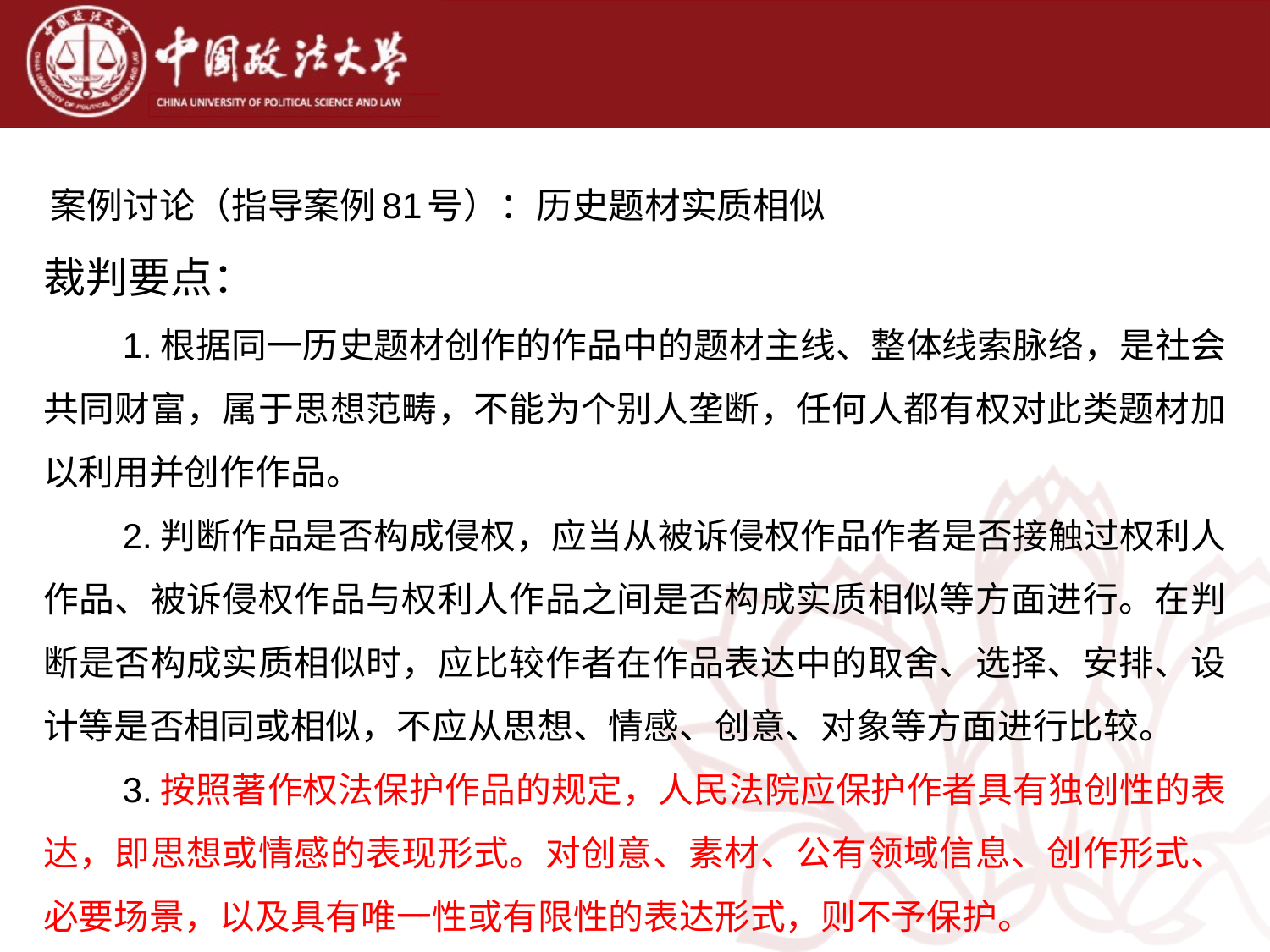

# 案例讨论（指导案例81号）：历史题材实质相似
裁判要点：
　　1.根据同一历史题材创作的作品中的题材主线、整体线索脉络，是社会共同财富，属于思想范畴，不能为个别人垄断，任何人都有权对此类题材加以利用并创作作品。
　　2.判断作品是否构成侵权，应当从被诉侵权作品作者是否接触过权利人作品、被诉侵权作品与权利人作品之间是否构成实质相似等方面进行。在判断是否构成实质相似时，应比较作者在作品表达中的取舍、选择、安排、设计等是否相同或相似，不应从思想、情感、创意、对象等方面进行比较。
　　3.按照著作权法保护作品的规定，人民法院应保护作者具有独创性的表达，即思想或情感的表现形式。对创意、素材、公有领域信息、创作形式、必要场景，以及具有唯一性或有限性的表达形式，则不予保护。